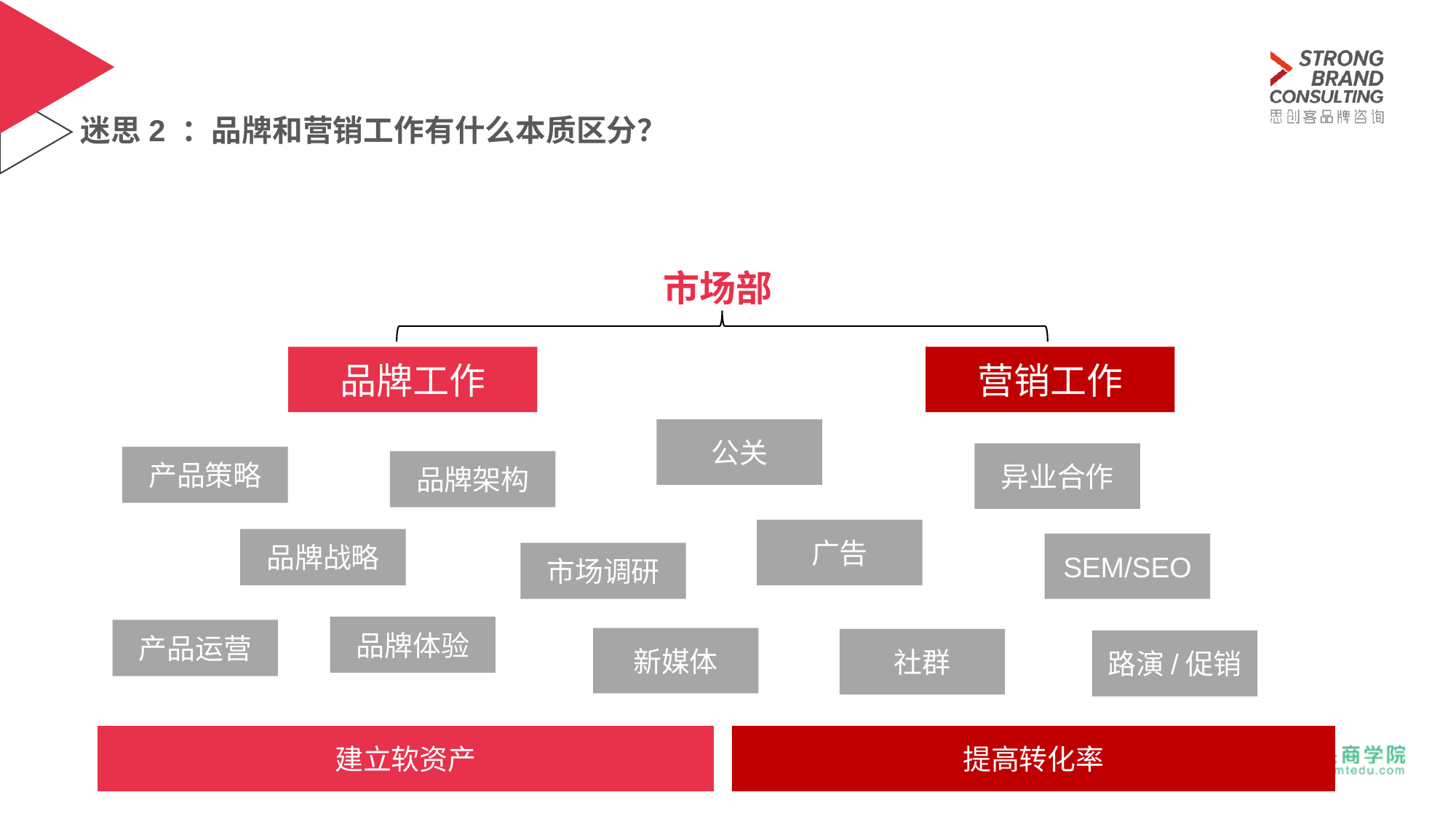

传播
产品包
线上线下
平台搭建
用户运营
接触点洞察
环境设计

迷思2 ：品牌和营销工作有什么本质区分？
市场部
消费者洞察
品牌工作
营销工作
公关
异业合作
产品策略
品牌架构
广告
品牌战略
SEM/SEO
市场调研
品牌体验
产品运营
新媒体
社群
路演/促销
建立软资产
提高转化率